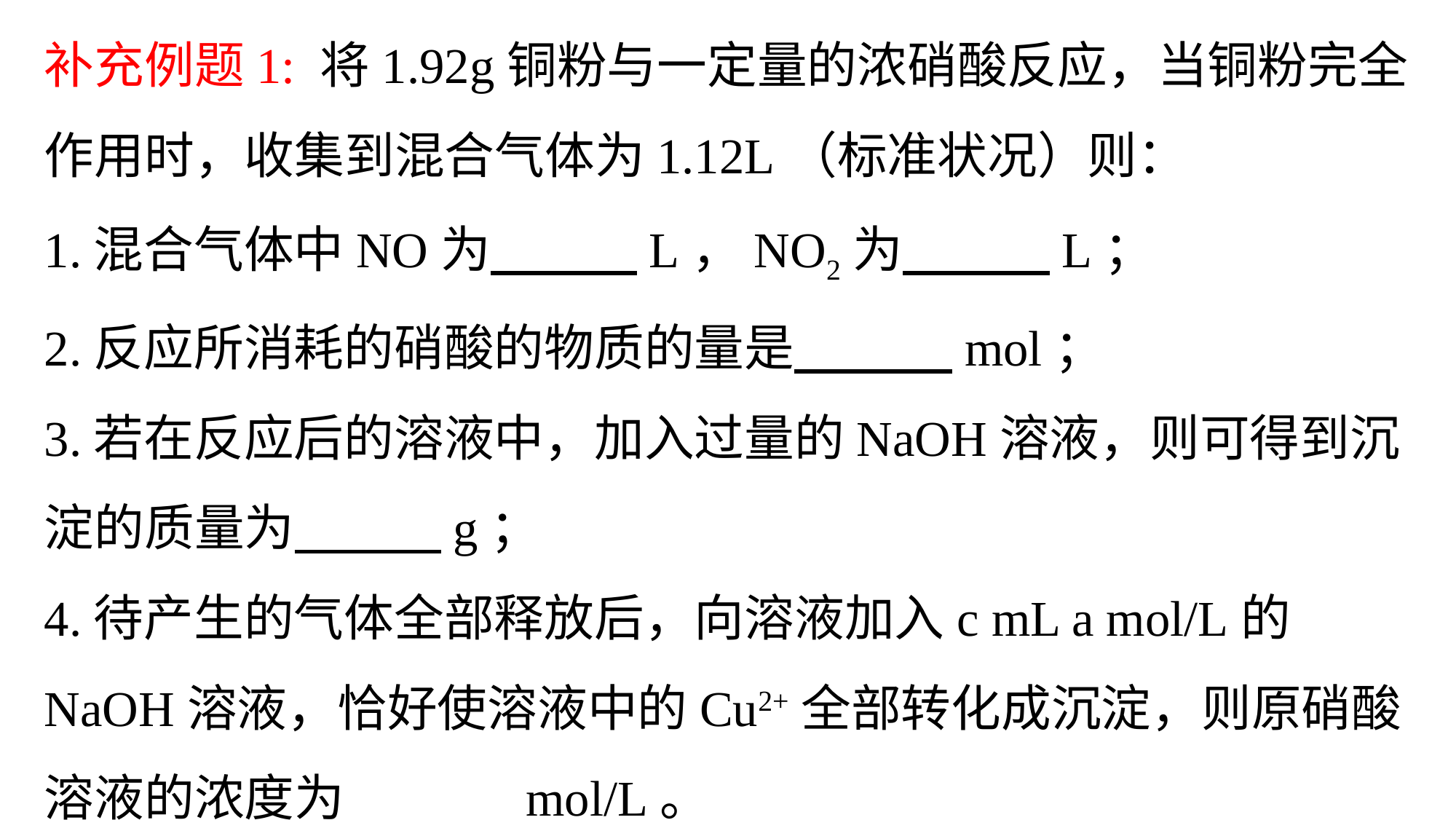

补充例题1: 将1.92g铜粉与一定量的浓硝酸反应，当铜粉完全作用时，收集到混合气体为1.12L（标准状况）则：
1.混合气体中NO为             L，NO2为             L；
2.反应所消耗的硝酸的物质的量是              mol；
3.若在反应后的溶液中，加入过量的NaOH溶液，则可得到沉淀的质量为             g；
4.待产生的气体全部释放后，向溶液加入c mL a mol/L的NaOH溶液，恰好使溶液中的Cu2+全部转化成沉淀，则原硝酸溶液的浓度为               mol/L。